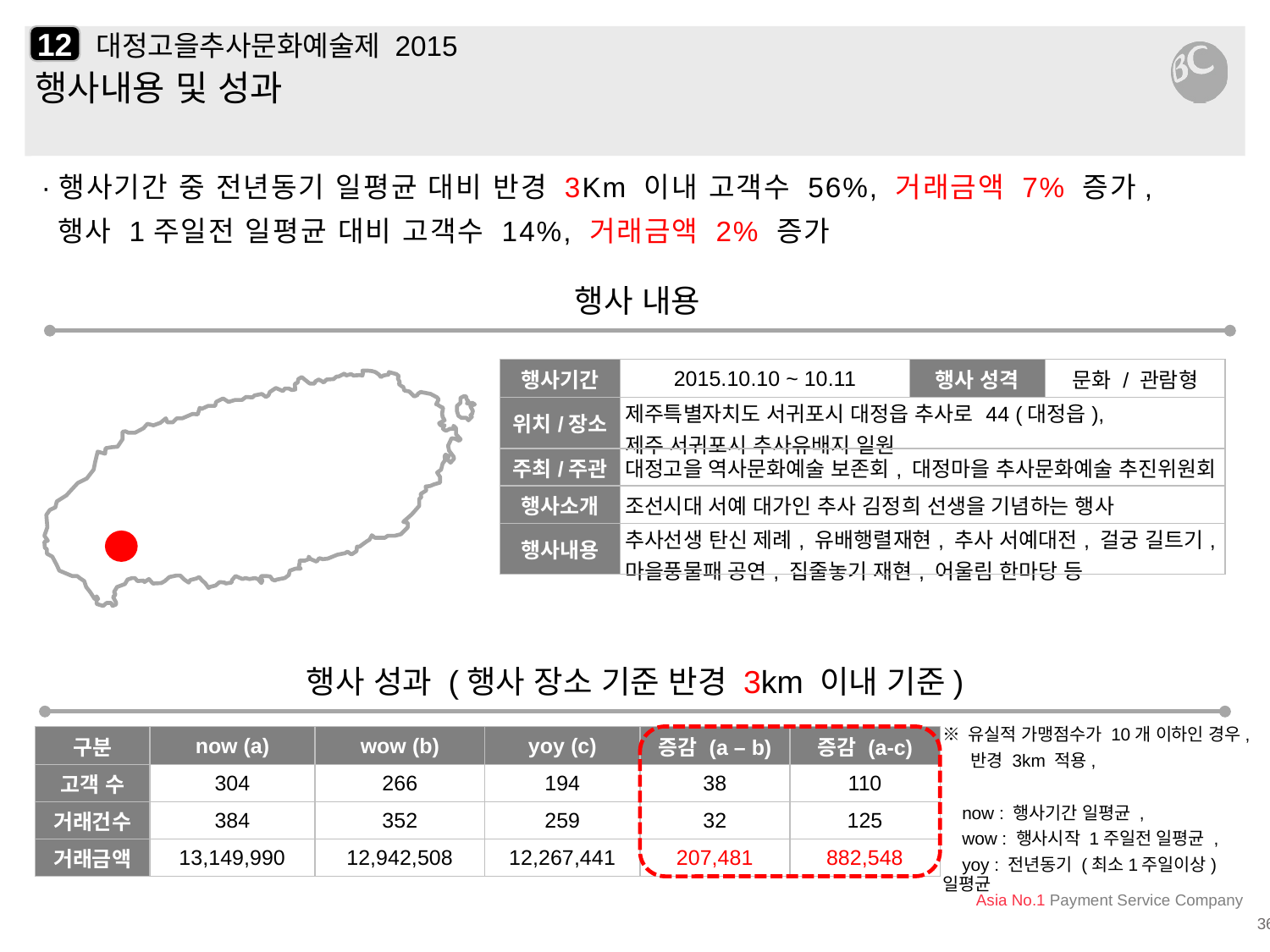

12
# 대정고을추사문화예술제 2015
행사내용 및 성과
·행사기간 중 전년동기 일평균 대비 반경 3Km 이내 고객수 56%, 거래금액 7% 증가,
 행사 1주일전 일평균 대비 고객수 14%, 거래금액 2% 증가
행사 내용
| 행사기간 | 2015.10.10 ~ 10.11 | 행사 성격 | 문화 / 관람형 |
| --- | --- | --- | --- |
| 위치/장소 | 제주특별자치도 서귀포시 대정읍 추사로 44 (대정읍), 제주 서귀포시 추사유배지 일원 |  |  |
| 주최/주관 | 대정고을 역사문화예술 보존회, 대정마을 추사문화예술 추진위원회 |  |  |
| 행사소개 | 조선시대 서예 대가인 추사 김정희 선생을 기념하는 행사 |  |  |
| 행사내용 | 추사선생 탄신 제례, 유배행렬재현, 추사 서예대전, 걸궁 길트기, 마을풍물패 공연, 집줄놓기 재현, 어울림 한마당 등 |  |  |

행사 성과 (행사 장소 기준 반경 3km 이내 기준)
※ 유실적 가맹점수가 10개 이하인 경우,
     반경 3km 적용,

    now : 행사기간 일평균 ,
    wow : 행사시작 1주일전 일평균 ,
    yoy : 전년동기 (최소1주일이상) 일평균
| 구분 | now (a) | wow (b) | yoy (c) | 증감 (a – b) | 증감 (a-c) |
| --- | --- | --- | --- | --- | --- |
| 고객 수 | 304 | 266 | 194 | 38 | 110 |
| 거래건수 | 384 | 352 | 259 | 32 | 125 |
| 거래금액 | 13,149,990 | 12,942,508 | 12,267,441 | 207,481 | 882,548 |